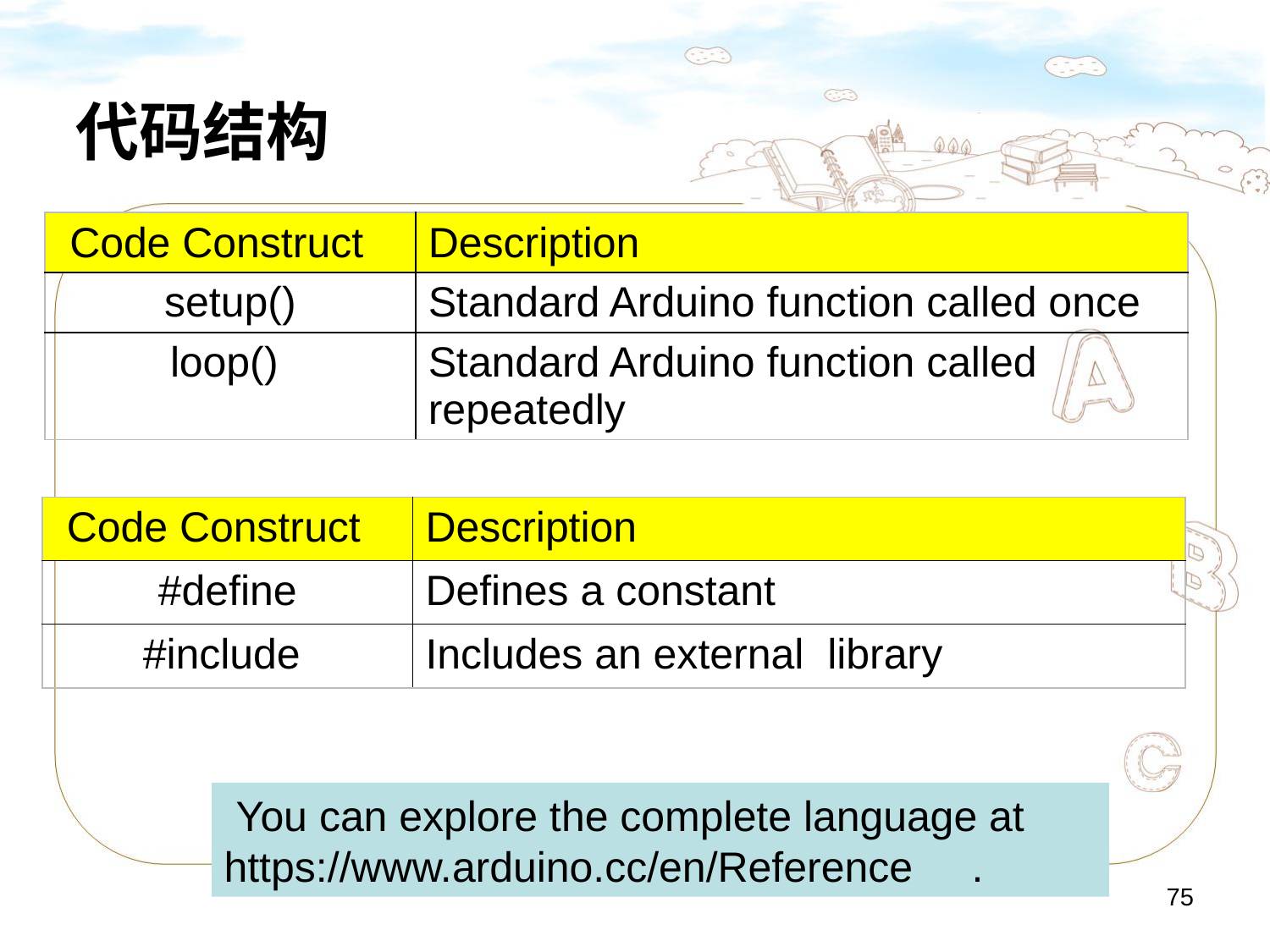

# 代码结构
| Code Construct | Description |
| --- | --- |
| setup() | Standard Arduino function called once |
| loop() | Standard Arduino function called repeatedly |
| Code Construct | Description |
| --- | --- |
| #define | Defines a constant |
| #include | Includes an external library |
 You can explore the complete language at    https://www.arduino.cc/en/Reference     .
75